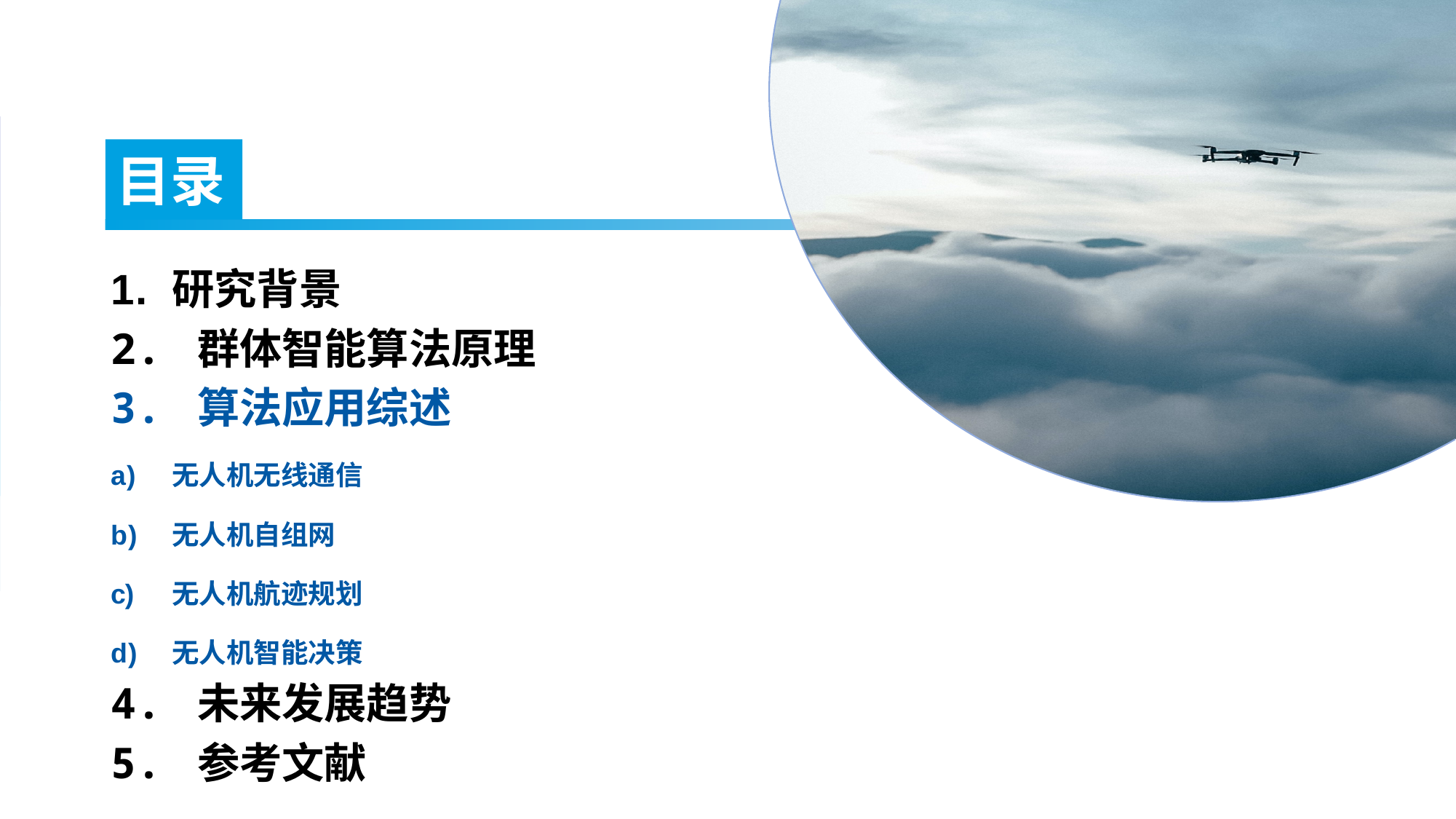

研究背景
2. 群体智能算法原理
3. 算法应用综述
无人机无线通信
无人机自组网
无人机航迹规划
无人机智能决策
4. 未来发展趋势
5. 参考文献